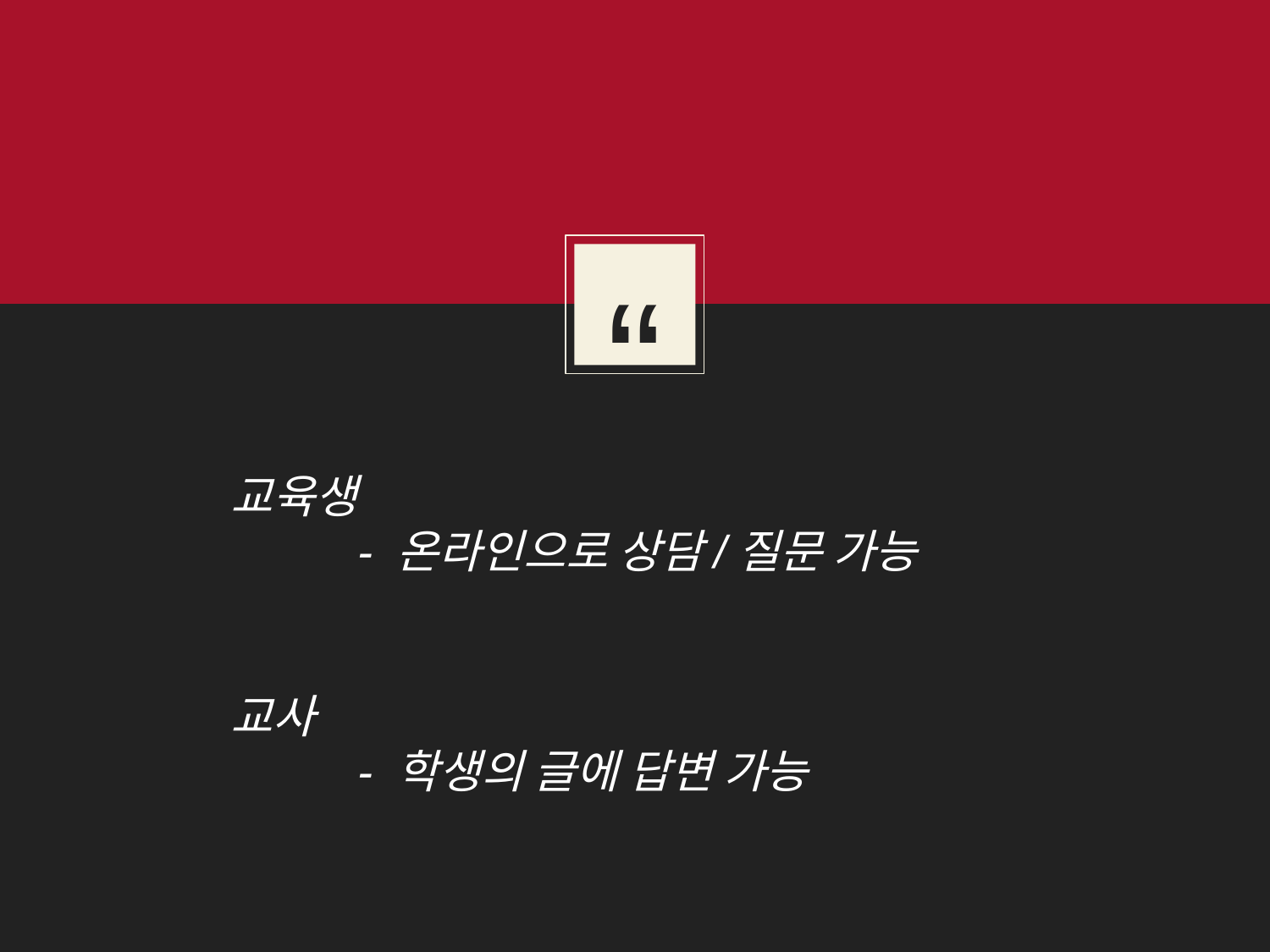

교육생
	- 온라인으로 상담/질문 가능

교사
	- 학생의 글에 답변 가능